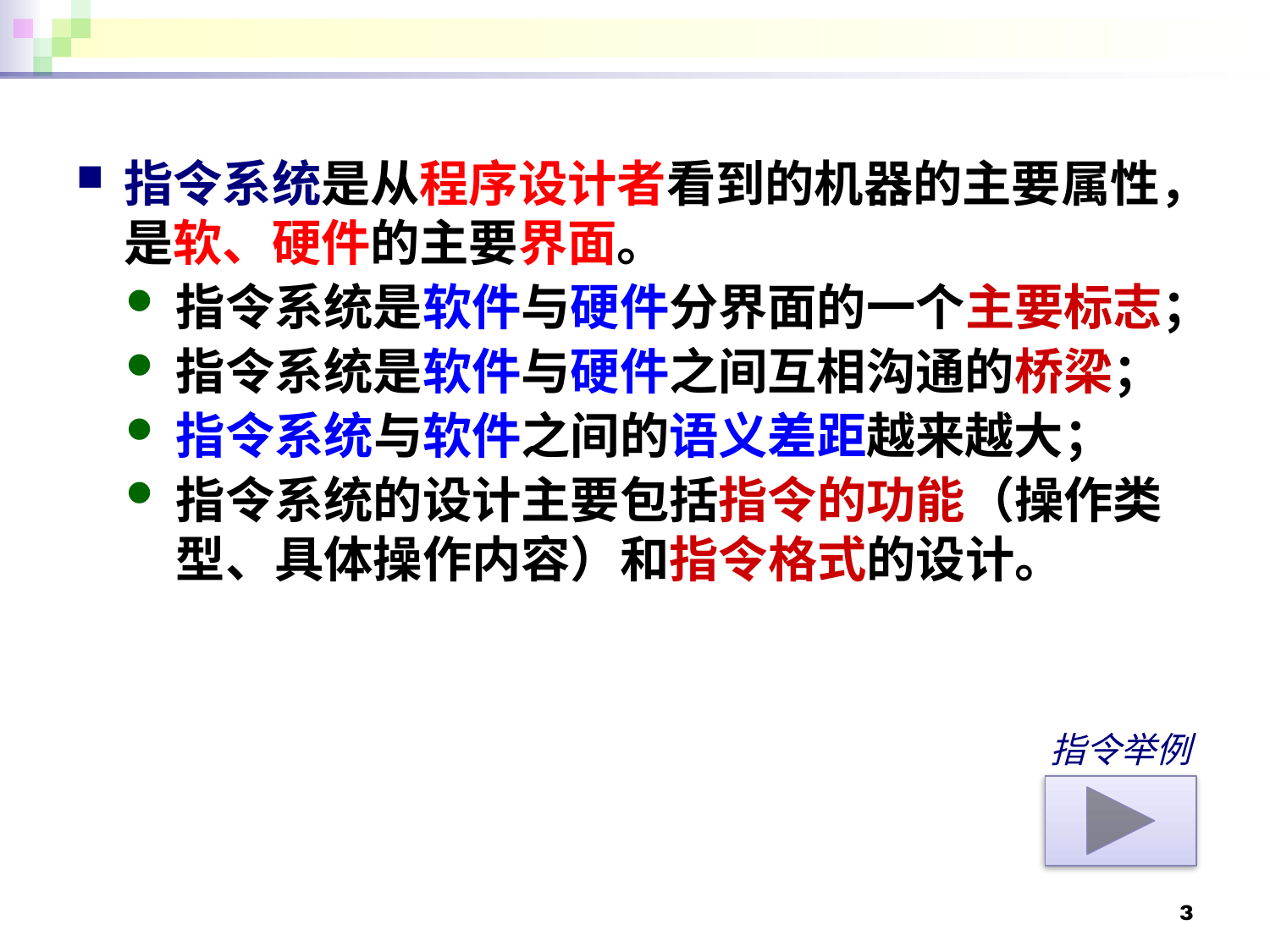

指令系统是从程序设计者看到的机器的主要属性，是软、硬件的主要界面。
指令系统是软件与硬件分界面的一个主要标志；
指令系统是软件与硬件之间互相沟通的桥梁；
指令系统与软件之间的语义差距越来越大；
指令系统的设计主要包括指令的功能（操作类型、具体操作内容）和指令格式的设计。
指令举例

3